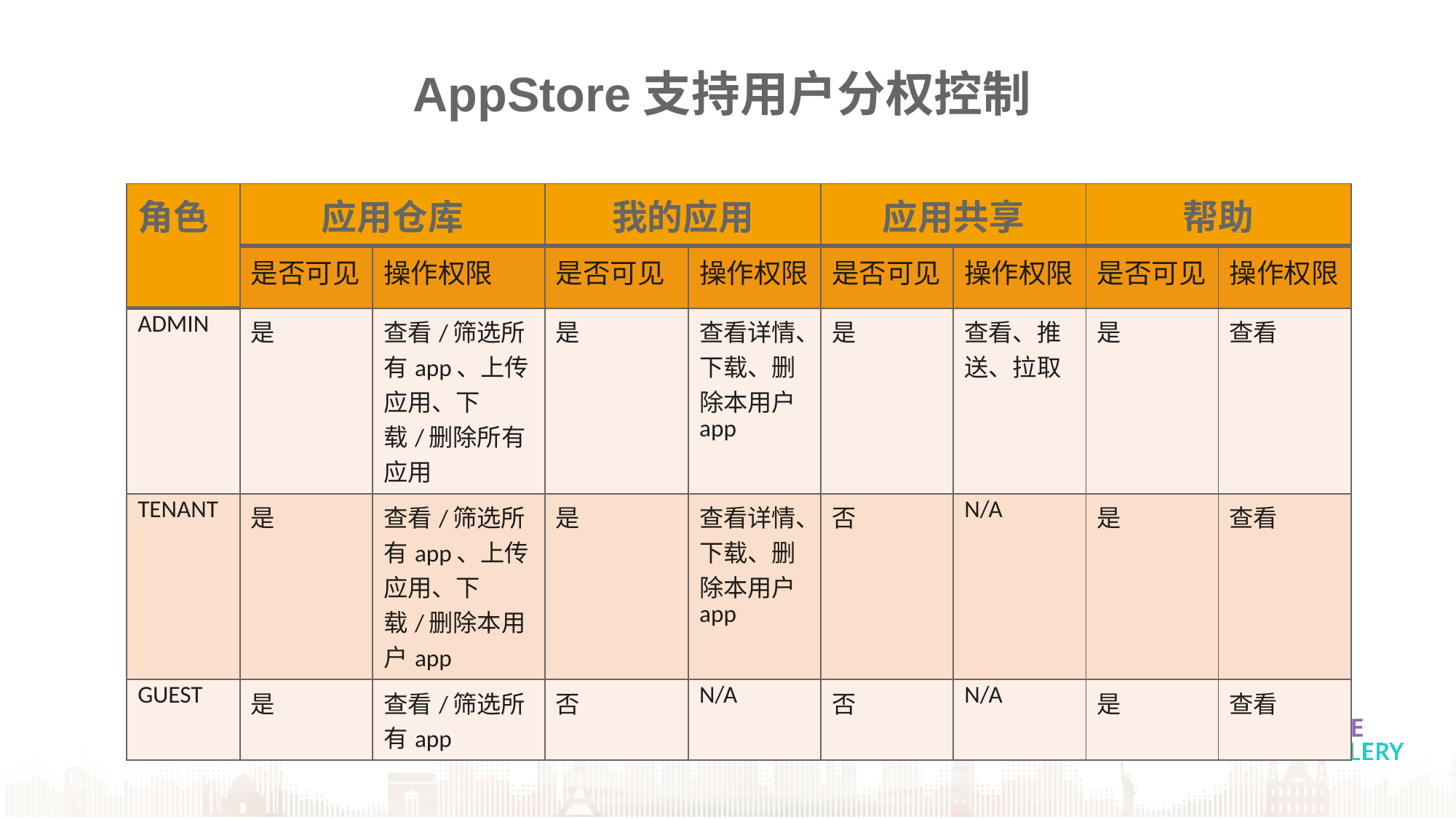

AppStore支持用户分权控制
| 角色 | 应用仓库 |  | 我的应用 |  | 应用共享 |  | 帮助 |  |
| --- | --- | --- | --- | --- | --- | --- | --- | --- |
|  | 是否可见 | 操作权限 | 是否可见 | 操作权限 | 是否可见 | 操作权限 | 是否可见 | 操作权限 |
| ADMIN | 是 | 查看/筛选所有app、上传应用、下载/删除所有应用 | 是 | 查看详情、下载、删除本用户app | 是 | 查看、推送、拉取 | 是 | 查看 |
| TENANT | 是 | 查看/筛选所有app、上传应用、下载/删除本用户app | 是 | 查看详情、下载、删除本用户app | 否 | N/A | 是 | 查看 |
| GUEST | 是 | 查看/筛选所有app | 否 | N/A | 否 | N/A | 是 | 查看 |